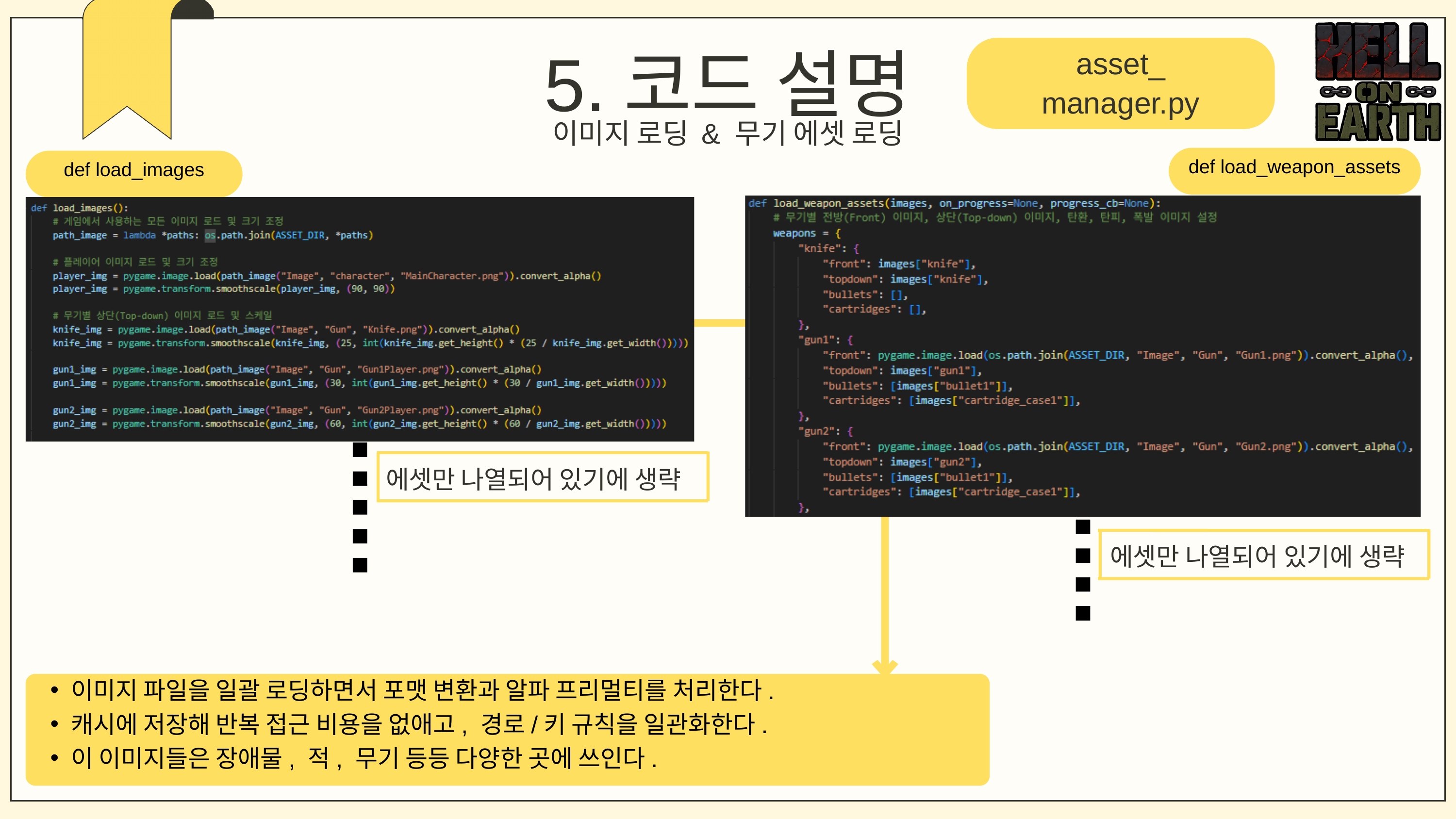

5.코드 설명

asset_
manager.py
이미지 로딩 & 무기 에셋 로딩

def load_weapon_assets

def load_images

에셋만 나열되어 있기에 생략

에셋만 나열되어 있기에 생략

이미지 파일을 일괄 로딩하면서 포맷 변환과 알파 프리멀티를 처리한다.
캐시에 저장해 반복 접근 비용을 없애고, 경로/키 규칙을 일관화한다.
이 이미지들은 장애물, 적, 무기 등등 다양한 곳에 쓰인다.